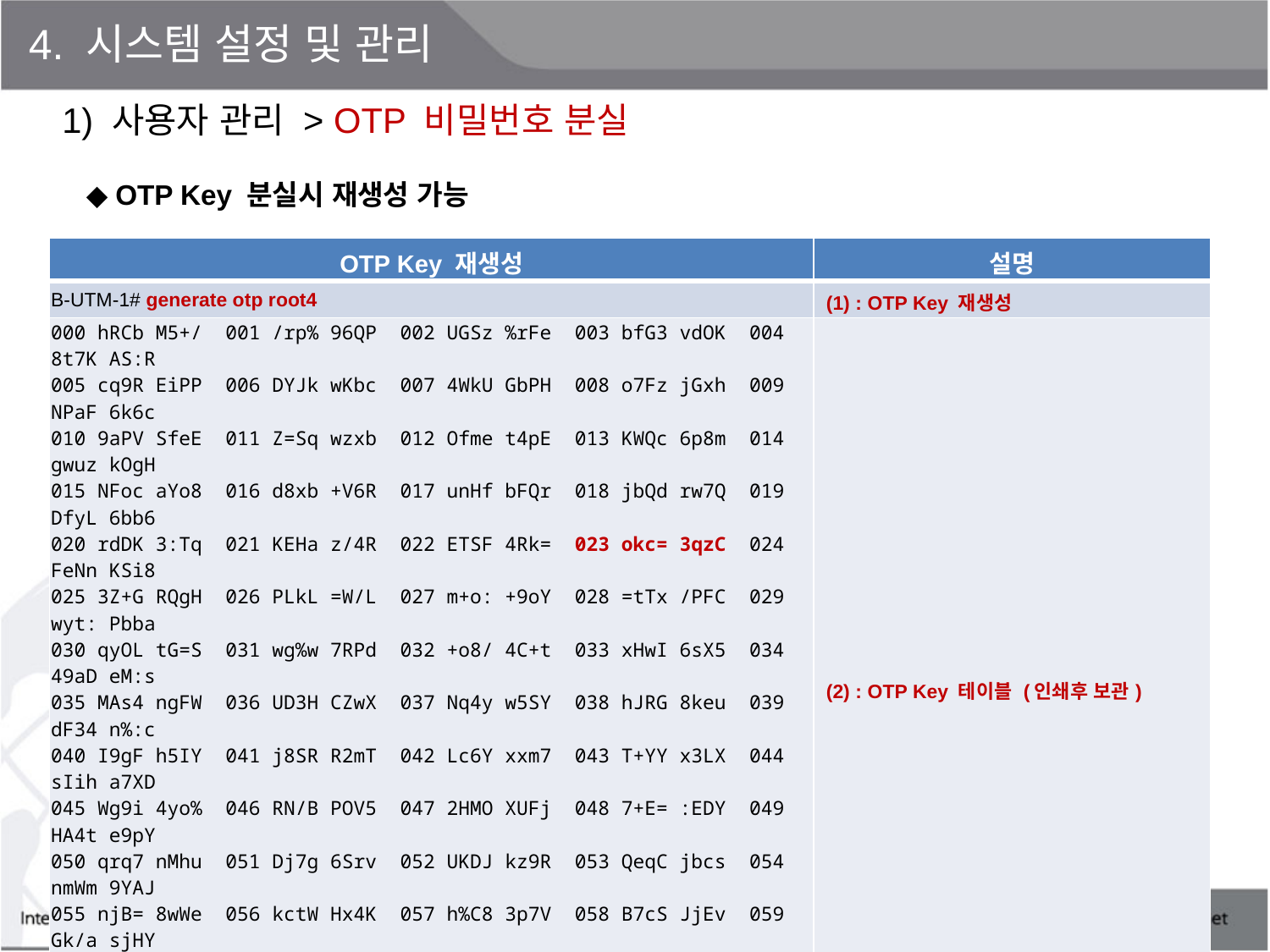

4. 시스템 설정 및 관리
1) 사용자 관리 > OTP 비밀번호 분실
◆ OTP Key 분실시 재생성 가능
| OTP Key 재생성 | 설명 |
| --- | --- |
| B-UTM-1# generate otp root4 | (1) : OTP Key 재생성 |
| 000 hRCb M5+/ 001 /rp% 96QP 002 UGSz %rFe 003 bfG3 vdOK 004 8t7K AS:R 005 cq9R EiPP 006 DYJk wKbc 007 4WkU GbPH 008 o7Fz jGxh 009 NPaF 6k6c 010 9aPV SfeE 011 Z=Sq wzxb 012 Ofme t4pE 013 KWQc 6p8m 014 gwuz kOgH 015 NFoc aYo8 016 d8xb +V6R 017 unHf bFQr 018 jbQd rw7Q 019 DfyL 6bb6 020 rdDK 3:Tq 021 KEHa z/4R 022 ETSF 4Rk= 023 okc= 3qzC 024 FeNn KSi8 025 3Z+G RQgH 026 PLkL =W/L 027 m+o: +9oY 028 =tTx /PFC 029 wyt: Pbba 030 qyOL tG=S 031 wg%w 7RPd 032 +o8/ 4C+t 033 xHwI 6sX5 034 49aD eM:s 035 MAs4 ngFW 036 UD3H CZwX 037 Nq4y w5SY 038 hJRG 8keu 039 dF34 n%:c 040 I9gF h5IY 041 j8SR R2mT 042 Lc6Y xxm7 043 T+YY x3LX 044 sIih a7XD 045 Wg9i 4yo% 046 RN/B POV5 047 2HMO XUFj 048 7+E= :EDY 049 HA4t e9pY 050 qrq7 nMhu 051 Dj7g 6Srv 052 UKDJ kz9R 053 QeqC jbcs 054 nmWm 9YAJ 055 njB= 8wWe 056 kctW Hx4K 057 h%C8 3p7V 058 B7cS JjEv 059 Gk/a sjHY 060 BAZq tMZr 061 A2xm tkHH 062 AJPq =XEX 063 BWux Erry 064 aSM8 sVbS 065 C4YM LV3R 066 6dCV sMBK 067 OiL6 gV+v 068 r%Gp TUQo 069 anM6 gX8f 070 zJMh rsOS 071 pxXF gX:x 072 PbvP Zj%z 073 PsWP 9a9h 074 633N nwmC 075 Y+ya 9/q4 076 yWWi vuWm 077 xAzQ =hUZ 078 HO=T 7yz% 079 QGPb sfA7 | (2) : OTP Key 테이블 (인쇄후 보관) |
| Please press Enter to activate this console. |  |
| User Access Verification |  |
| Username: root4 |  |
| Password(023): okc= 3qzC | (2) : OTP Key 입력 |
| OTP Passwords are left 79. |  |